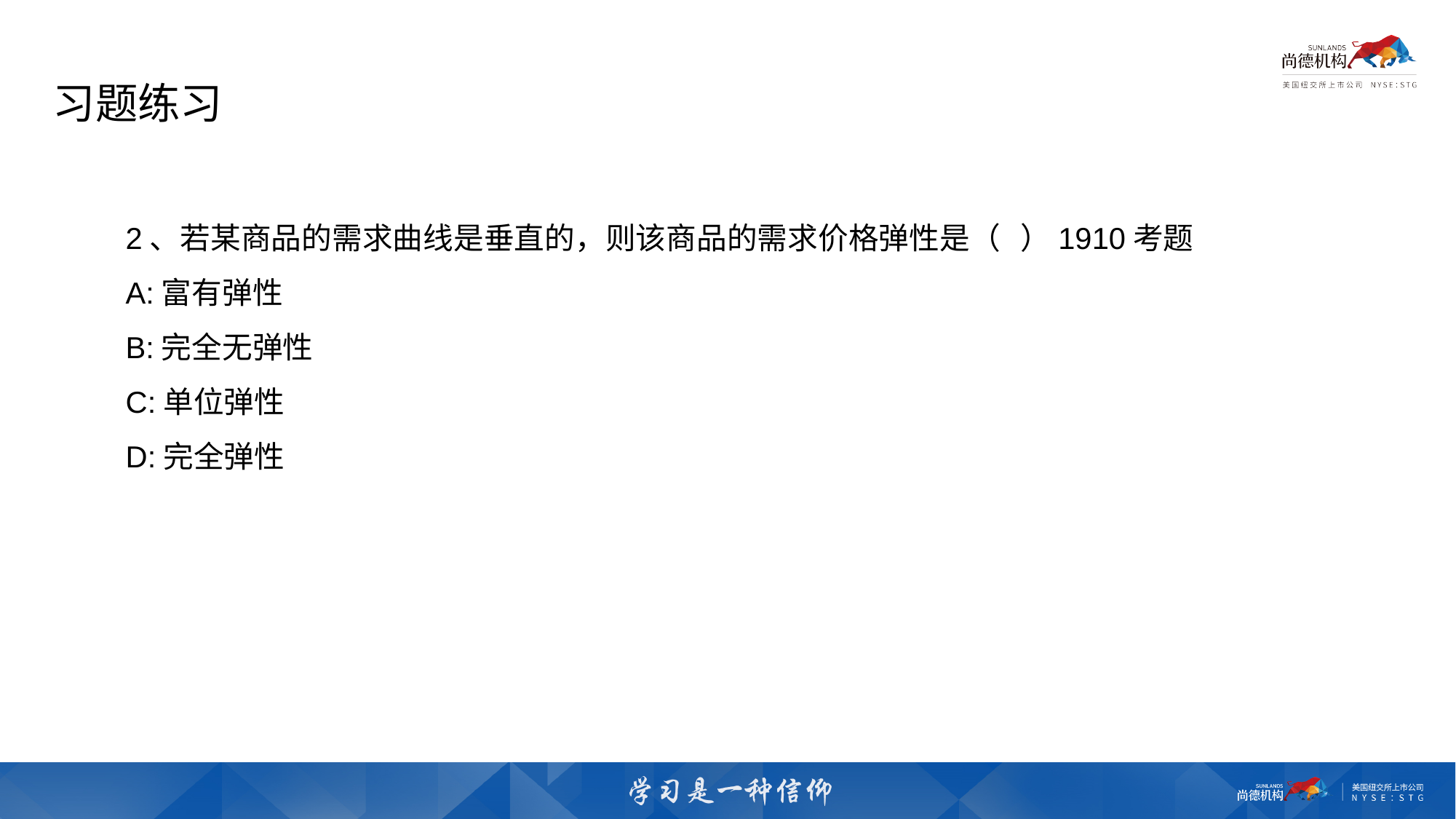

习题练习
2、若某商品的需求曲线是垂直的，则该商品的需求价格弹性是（   ）1910考题
A:富有弹性
B:完全无弹性
C:单位弹性
D:完全弹性